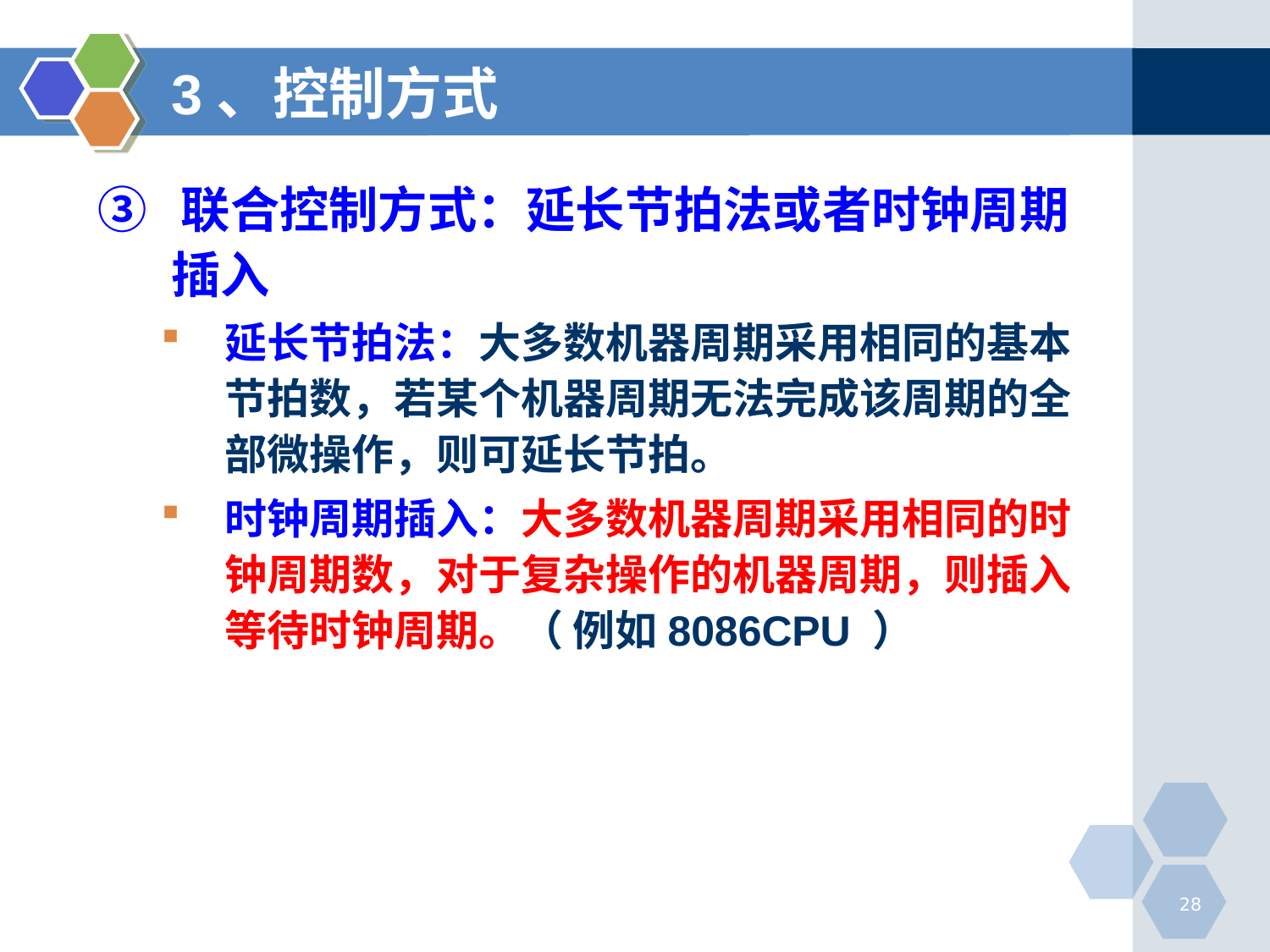

# 3、控制方式
③  联合控制方式：延长节拍法或者时钟周期插入
延长节拍法：大多数机器周期采用相同的基本节拍数，若某个机器周期无法完成该周期的全部微操作，则可延长节拍。
时钟周期插入：大多数机器周期采用相同的时钟周期数，对于复杂操作的机器周期，则插入等待时钟周期。（ 例如8086CPU ）
28